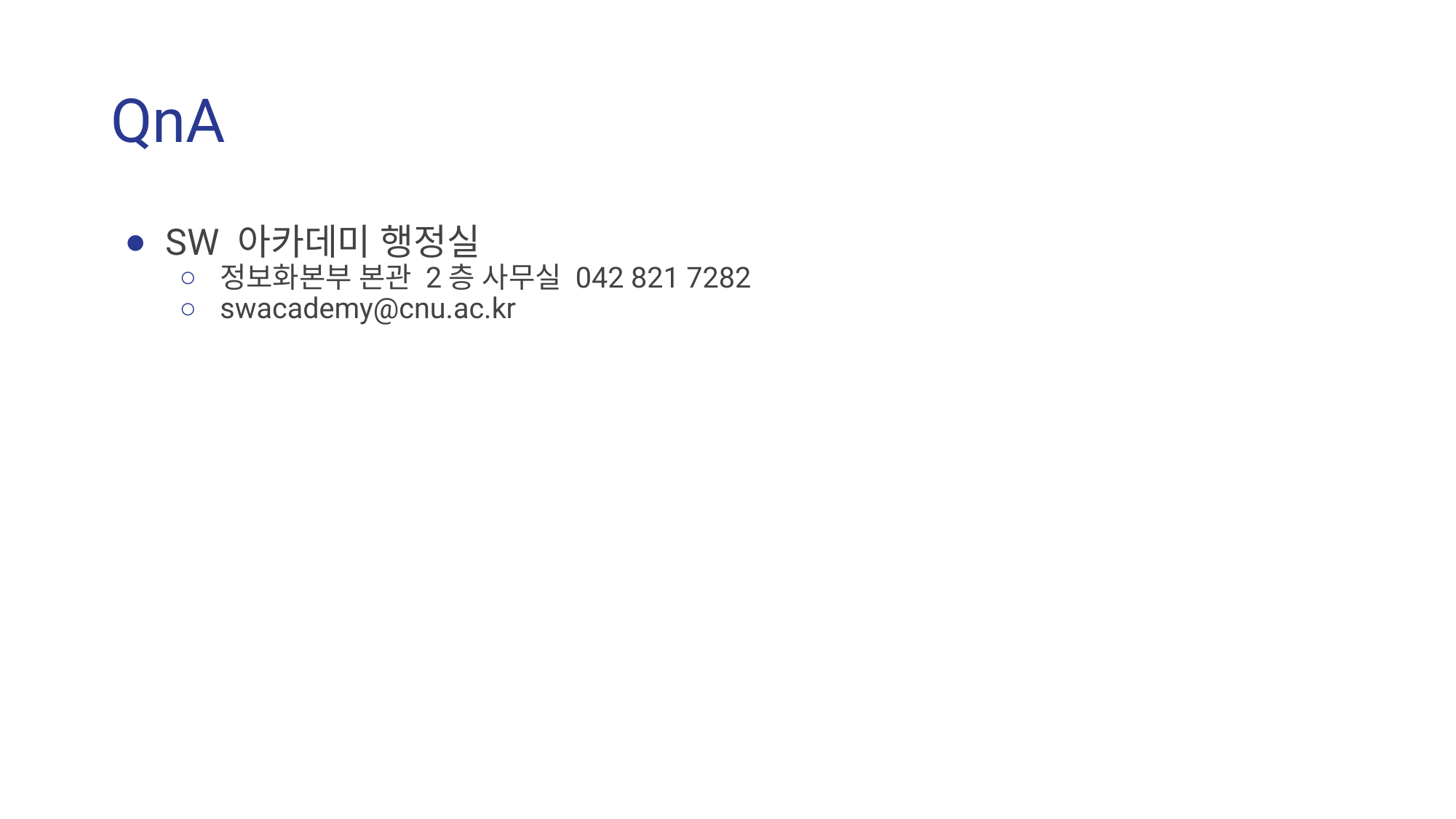

# QnA
SW 아카데미 행정실
정보화본부 본관 2층 사무실 042 821 7282
swacademy@cnu.ac.kr
16